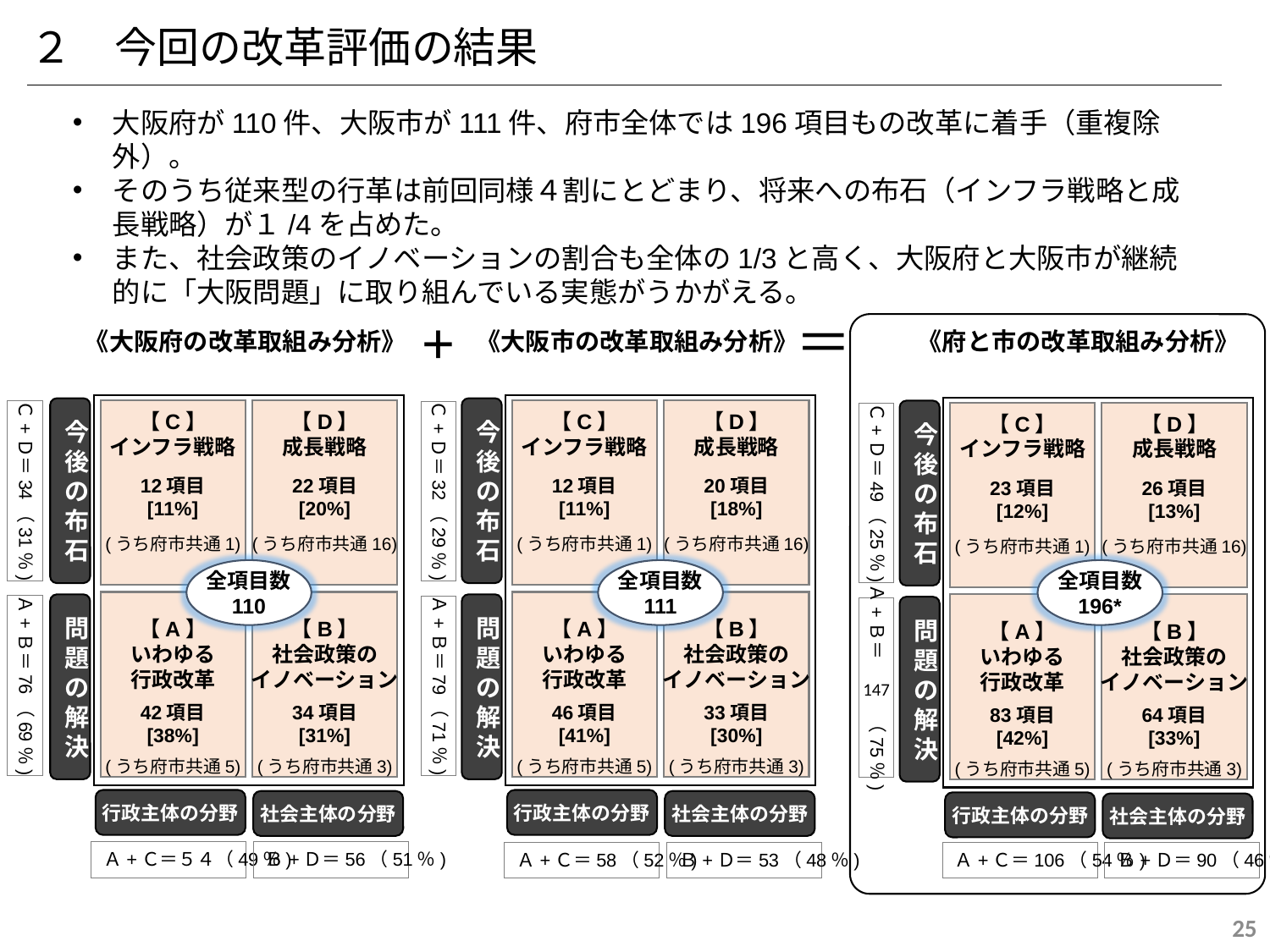

２　今回の改革評価の結果
大阪府が110件、大阪市が111件、府市全体では196項目もの改革に着手（重複除外）。
そのうち従来型の行革は前回同様４割にとどまり、将来への布石（インフラ戦略と成長戦略）が１/4を占めた。
また、社会政策のイノベーションの割合も全体の1/3と高く、大阪府と大阪市が継続的に「大阪問題」に取り組んでいる実態がうかがえる。
+
＝

《大阪府の改革取組み分析》
《大阪市の改革取組み分析》
《府と市の改革取組み分析》

今後の布石
今後の布石
【C】
インフラ戦略

12項目
[11%]

(うち府市共通1)

【D】
成長戦略

22項目
[20%]

(うち府市共通16)

【C】
インフラ戦略

12項目
[11%]

(うち府市共通1)

【D】
成長戦略

20項目
[18%]

(うち府市共通16)

今後の布石
Ｃ+Ｄ＝34（31％)
Ｃ+Ｄ＝32（29％)
【C】
インフラ戦略

23項目
[12%]

(うち府市共通1)

【D】
成長戦略

26項目
[13%]

(うち府市共通16)

Ｃ+Ｄ＝49（25％)
全項目数
110
全項目数
111
全項目数
196*

【A】
いわゆる
行政改革

42項目
[38%]

(うち府市共通5)

【B】
社会政策の
イノベーション

34項目
[31%]

(うち府市共通3)

【A】
いわゆる
行政改革

46項目
[41%]

(うち府市共通5)

【B】
社会政策の
イノベーション

33項目
[30%]

(うち府市共通3)
問題の解決
問題の解決

【A】
いわゆる
行政改革

83項目
[42%]

(うち府市共通5)

【B】
社会政策の
イノベーション

64項目
[33%]

(うち府市共通3)
Ａ+Ｂ＝76（69％)
Ａ+Ｂ＝79（71％)
問題の解決
Ａ+Ｂ＝　　　（75％)
147
行政主体の分野
行政主体の分野
社会主体の分野
社会主体の分野
行政主体の分野
社会主体の分野
Ａ+Ｃ＝５４（49％)
Ｂ+Ｄ＝56（51％)
Ａ+Ｃ＝58（52％)
Ｂ+Ｄ＝53（48％)
Ａ+Ｃ＝106（54％)
Ｂ+Ｄ＝90（46％)
25